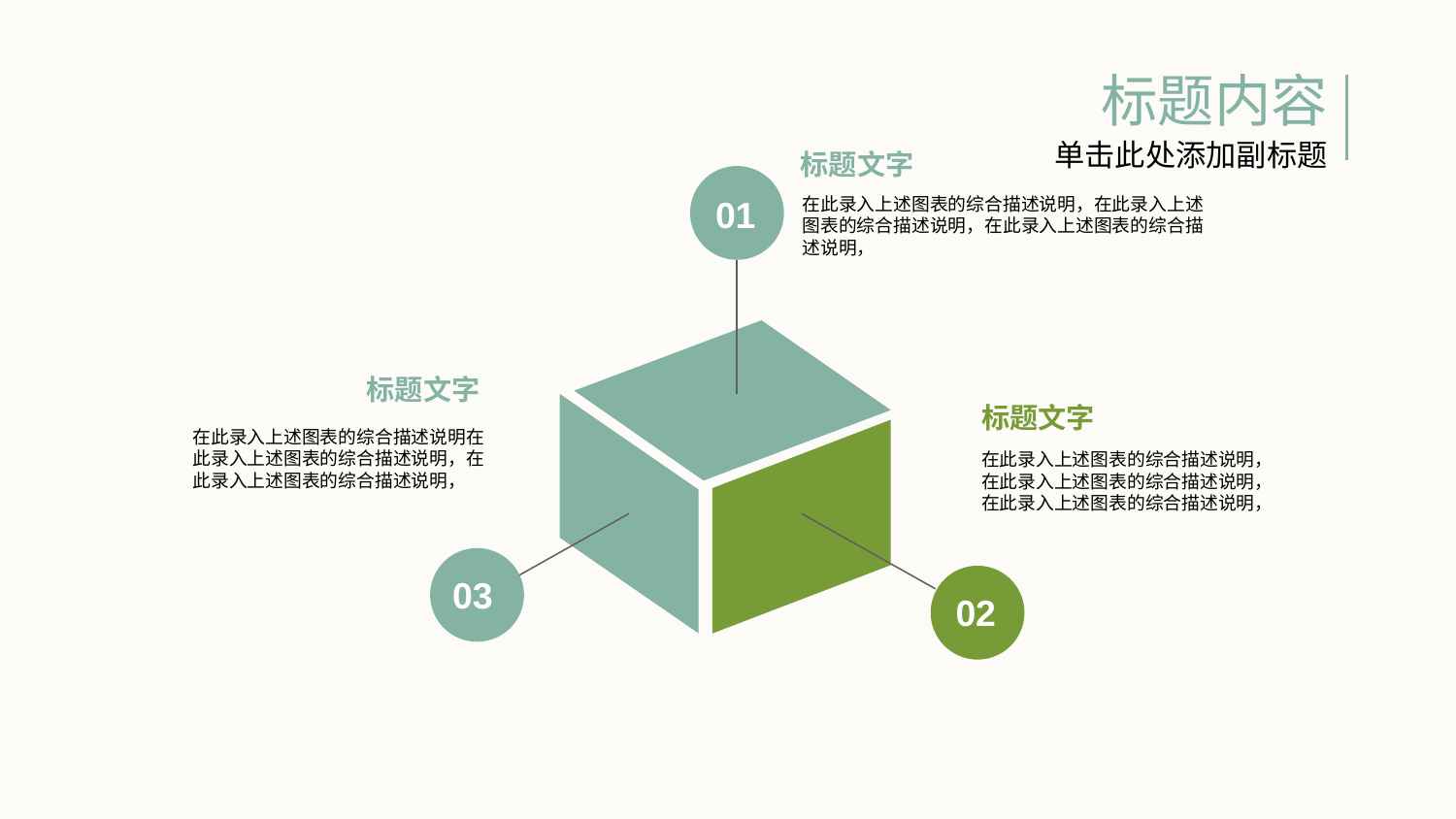

标题内容
单击此处添加副标题
标题文字

01
在此录入上述图表的综合描述说明，在此录入上述图表的综合描述说明，在此录入上述图表的综合描述说明，

标题文字
标题文字
在此录入上述图表的综合描述说明在此录入上述图表的综合描述说明，在此录入上述图表的综合描述说明，

在此录入上述图表的综合描述说明，在此录入上述图表的综合描述说明，在此录入上述图表的综合描述说明，

03

02